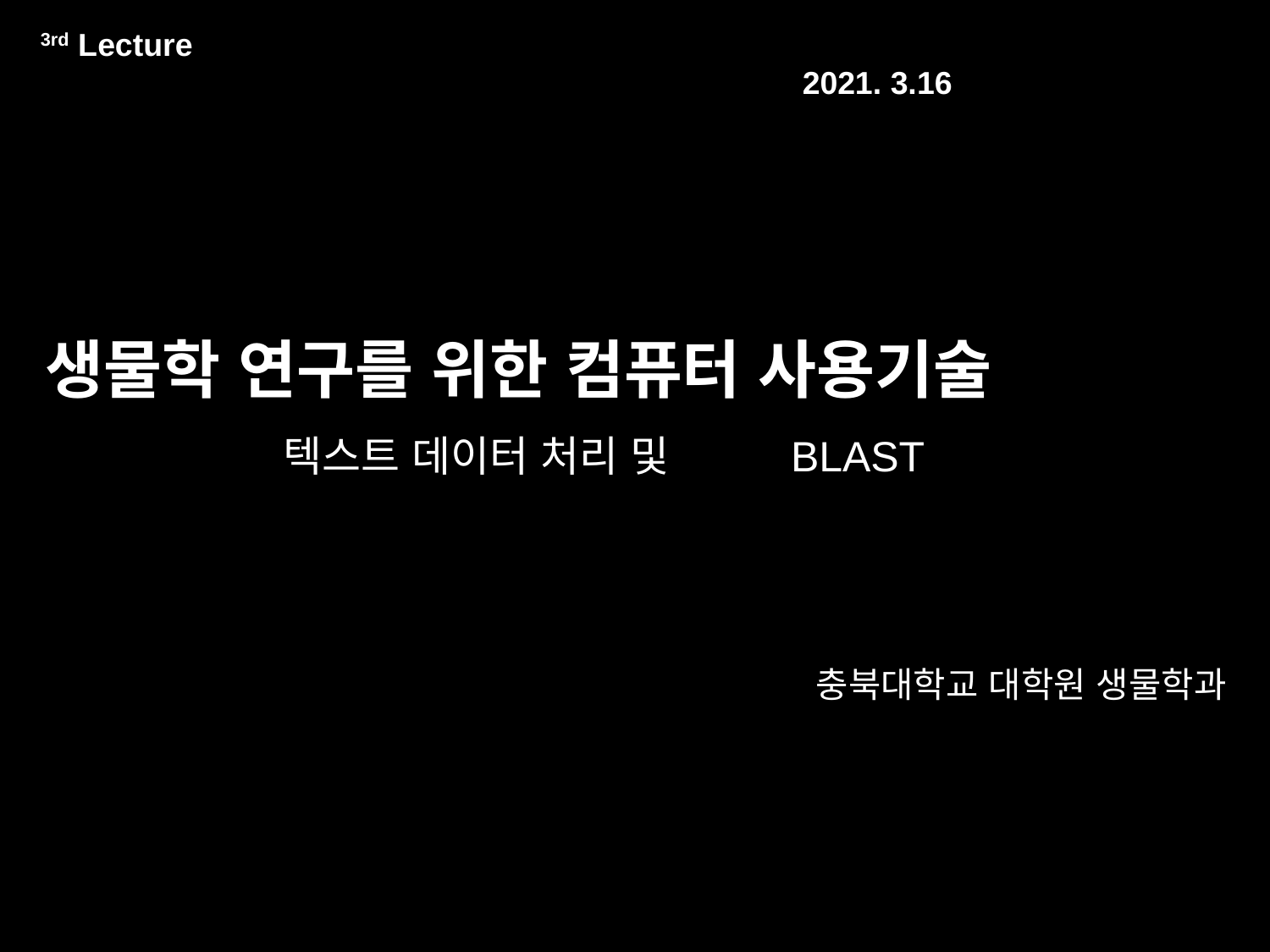

3rd Lecture														2021. 3.16
# 생물학 연구를 위한 컴퓨터 사용기술
텍스트 데이터 처리 및 	BLAST
충북대학교 대학원 생물학과